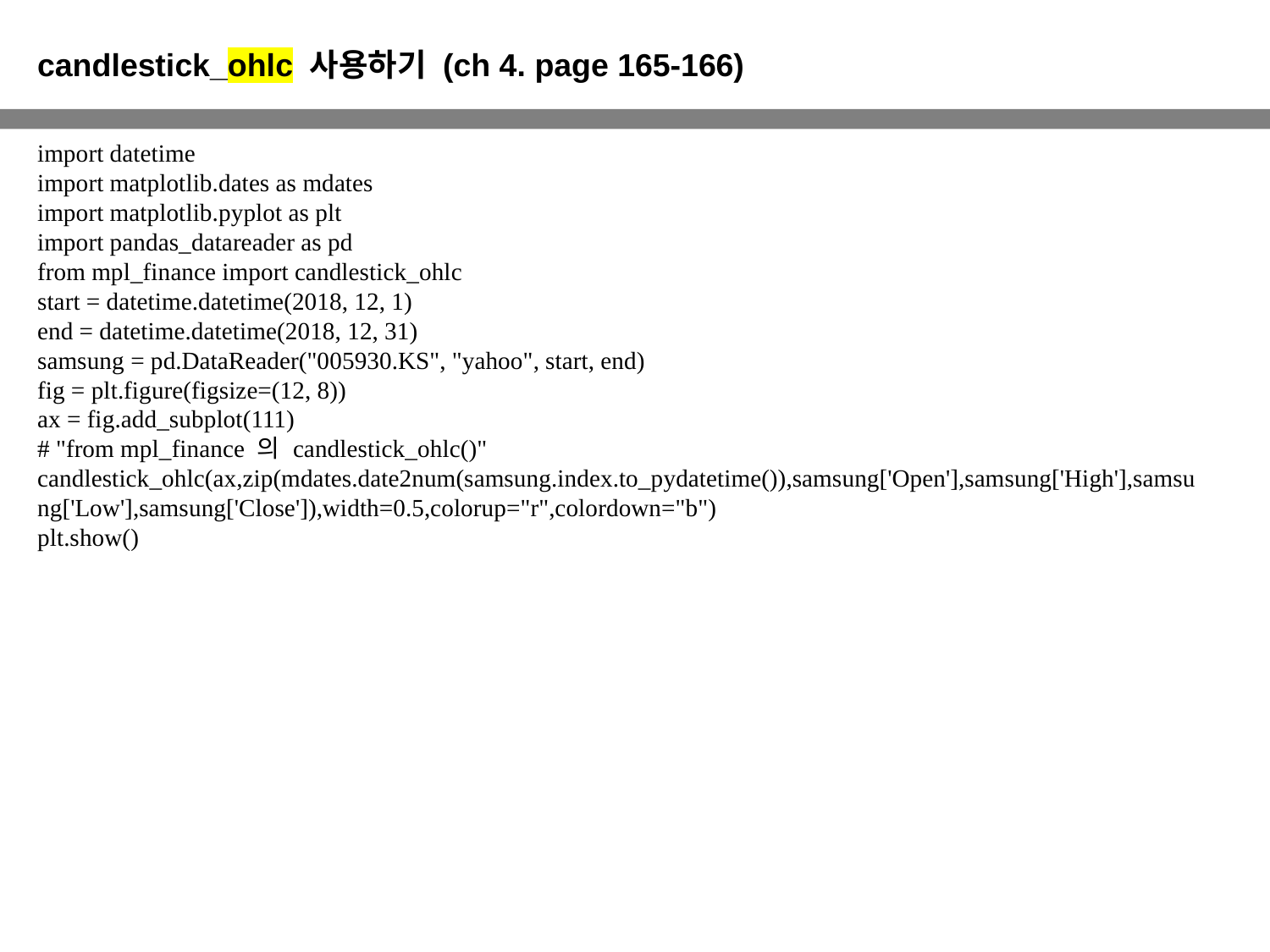

candlestick_ohlc 사용하기 (ch 4. page 165-166)

import datetime
import matplotlib.dates as mdates
import matplotlib.pyplot as plt
import pandas_datareader as pd
from mpl_finance import candlestick_ohlc
start = datetime.datetime(2018, 12, 1)
end = datetime.datetime(2018, 12, 31)
samsung = pd.DataReader("005930.KS", "yahoo", start, end)
fig = plt.figure(figsize=(12, 8))
ax = fig.add_subplot(111)
# "from mpl_finance 의 candlestick_ohlc()"
candlestick_ohlc(ax,zip(mdates.date2num(samsung.index.to_pydatetime()),samsung['Open'],samsung['High'],samsung['Low'],samsung['Close']),width=0.5,colorup="r",colordown="b")
plt.show()